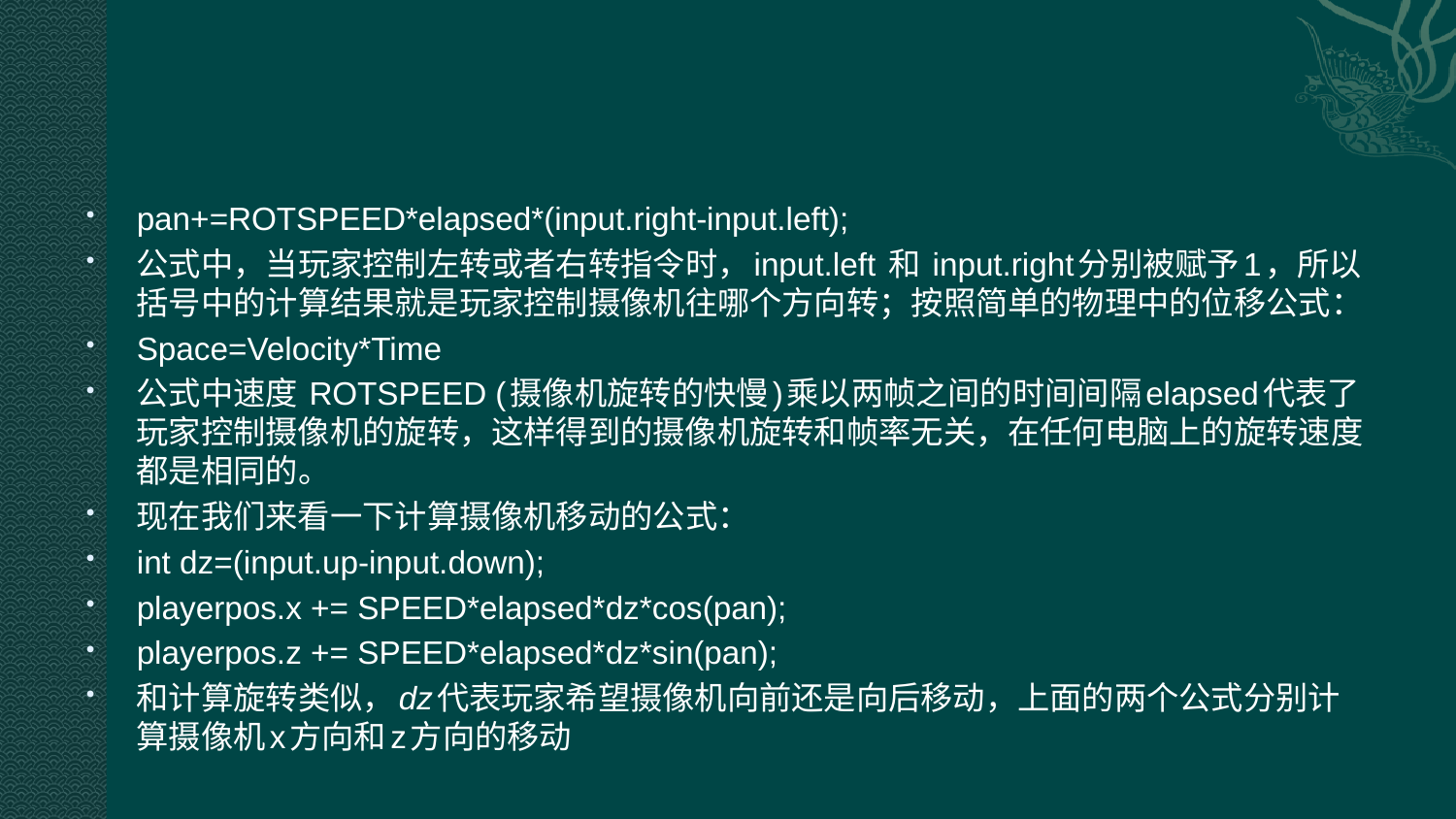

#
pan+=ROTSPEED*elapsed*(input.right-input.left);
公式中，当玩家控制左转或者右转指令时，input.left 和 input.right分别被赋予1，所以括号中的计算结果就是玩家控制摄像机往哪个方向转；按照简单的物理中的位移公式：
Space=Velocity*Time
公式中速度 ROTSPEED (摄像机旋转的快慢)乘以两帧之间的时间间隔elapsed代表了玩家控制摄像机的旋转，这样得到的摄像机旋转和帧率无关，在任何电脑上的旋转速度都是相同的。
现在我们来看一下计算摄像机移动的公式：
int dz=(input.up-input.down);
playerpos.x += SPEED*elapsed*dz*cos(pan);
playerpos.z += SPEED*elapsed*dz*sin(pan);
和计算旋转类似，dz代表玩家希望摄像机向前还是向后移动，上面的两个公式分别计算摄像机x方向和z方向的移动